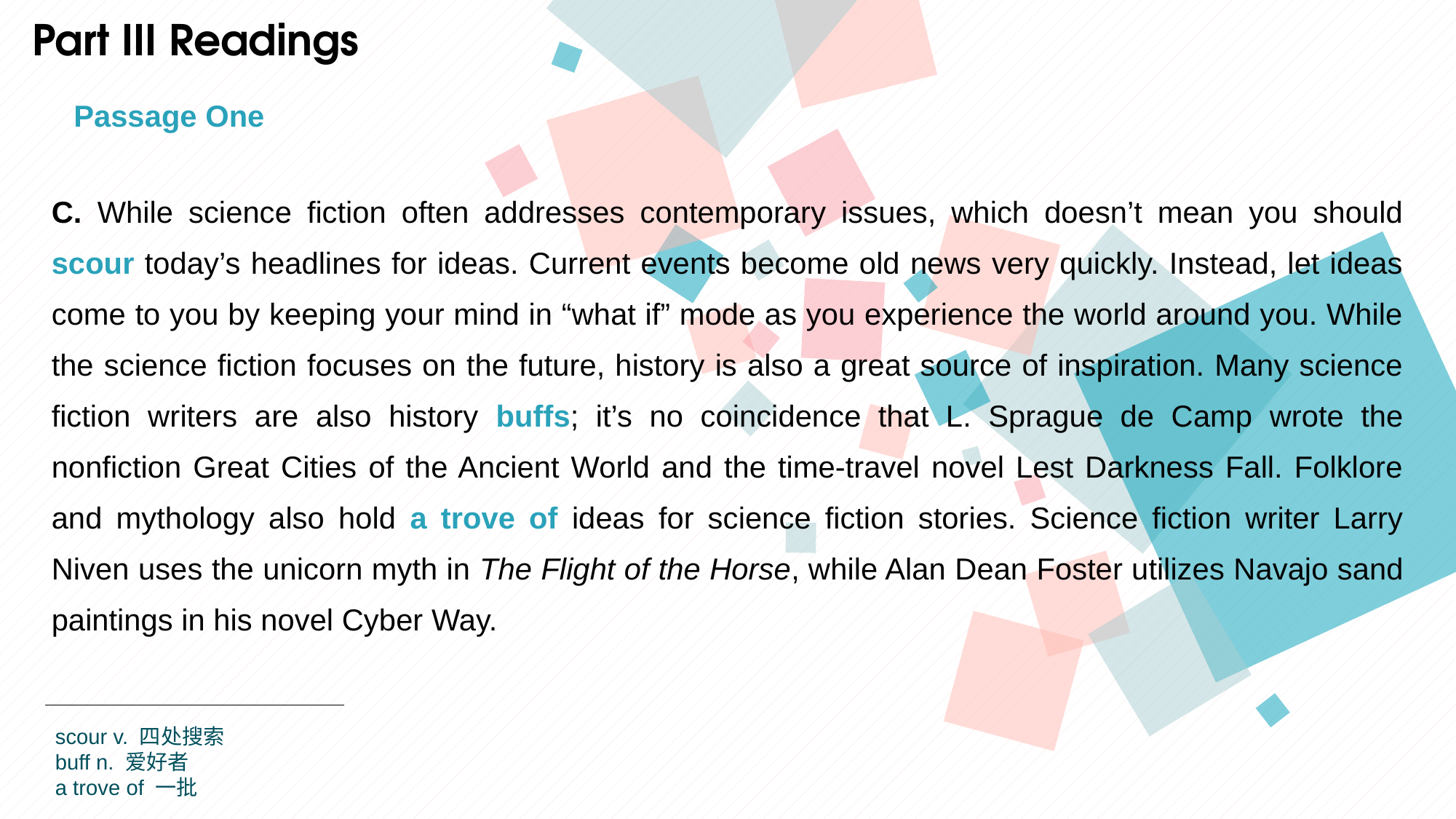

Part III Readings
Passage One

C. While science fiction often addresses contemporary issues, which doesn’t mean you should scour today’s headlines for ideas. Current events become old news very quickly. Instead, let ideas come to you by keeping your mind in “what if” mode as you experience the world around you. While the science fiction focuses on the future, history is also a great source of inspiration. Many science fiction writers are also history buffs; it’s no coincidence that L. Sprague de Camp wrote the nonfiction Great Cities of the Ancient World and the time-travel novel Lest Darkness Fall. Folklore and mythology also hold a trove of ideas for science fiction stories. Science fiction writer Larry Niven uses the unicorn myth in The Flight of the Horse, while Alan Dean Foster utilizes Navajo sand paintings in his novel Cyber Way.
scour v. 四处搜索
buff n. 爱好者
a trove of 一批